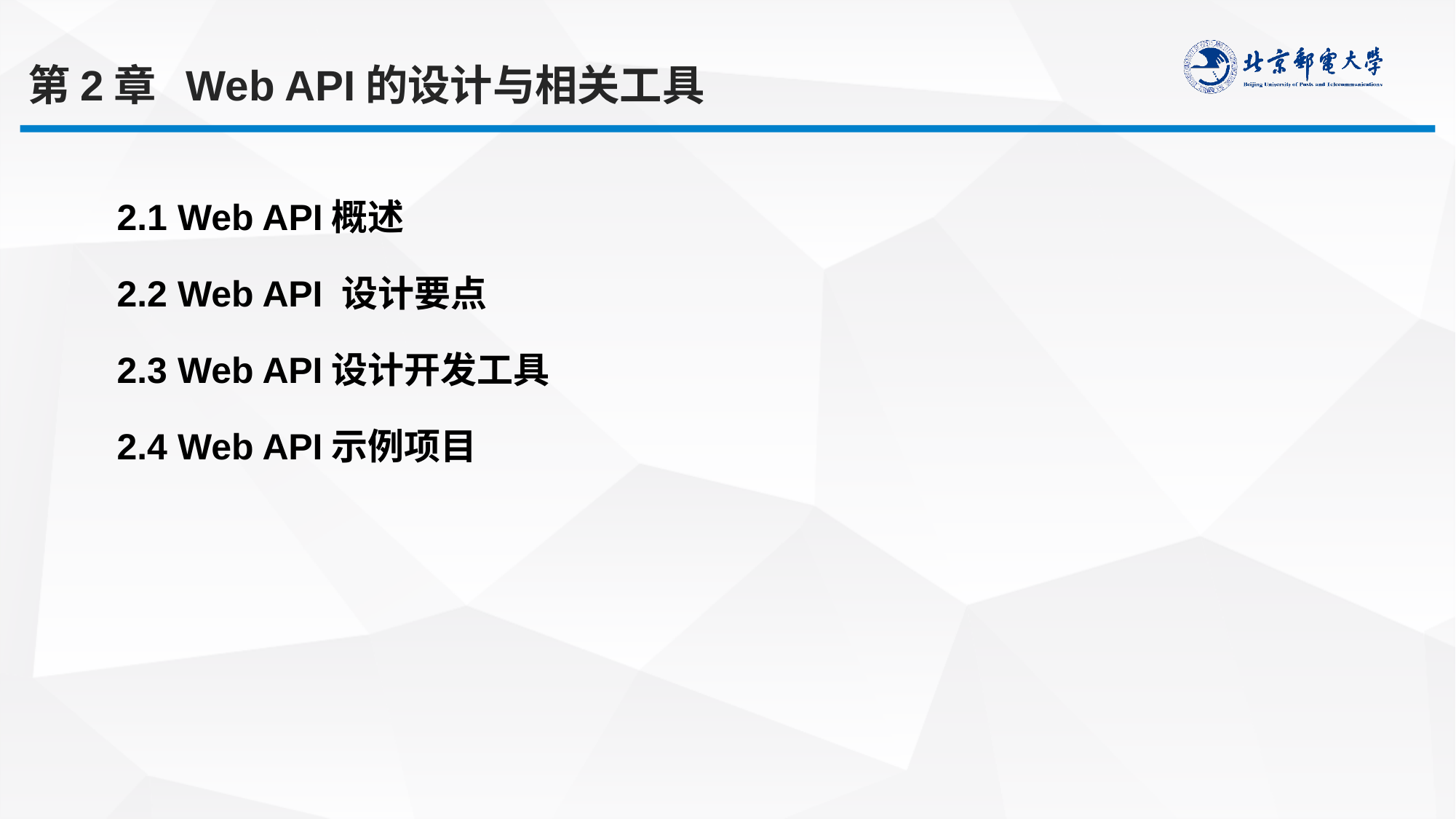

第2章  Web API的设计与相关工具

2.1 Web API概述
2.2 Web API 设计要点
2.3 Web API设计开发工具
2.4 Web API示例项目